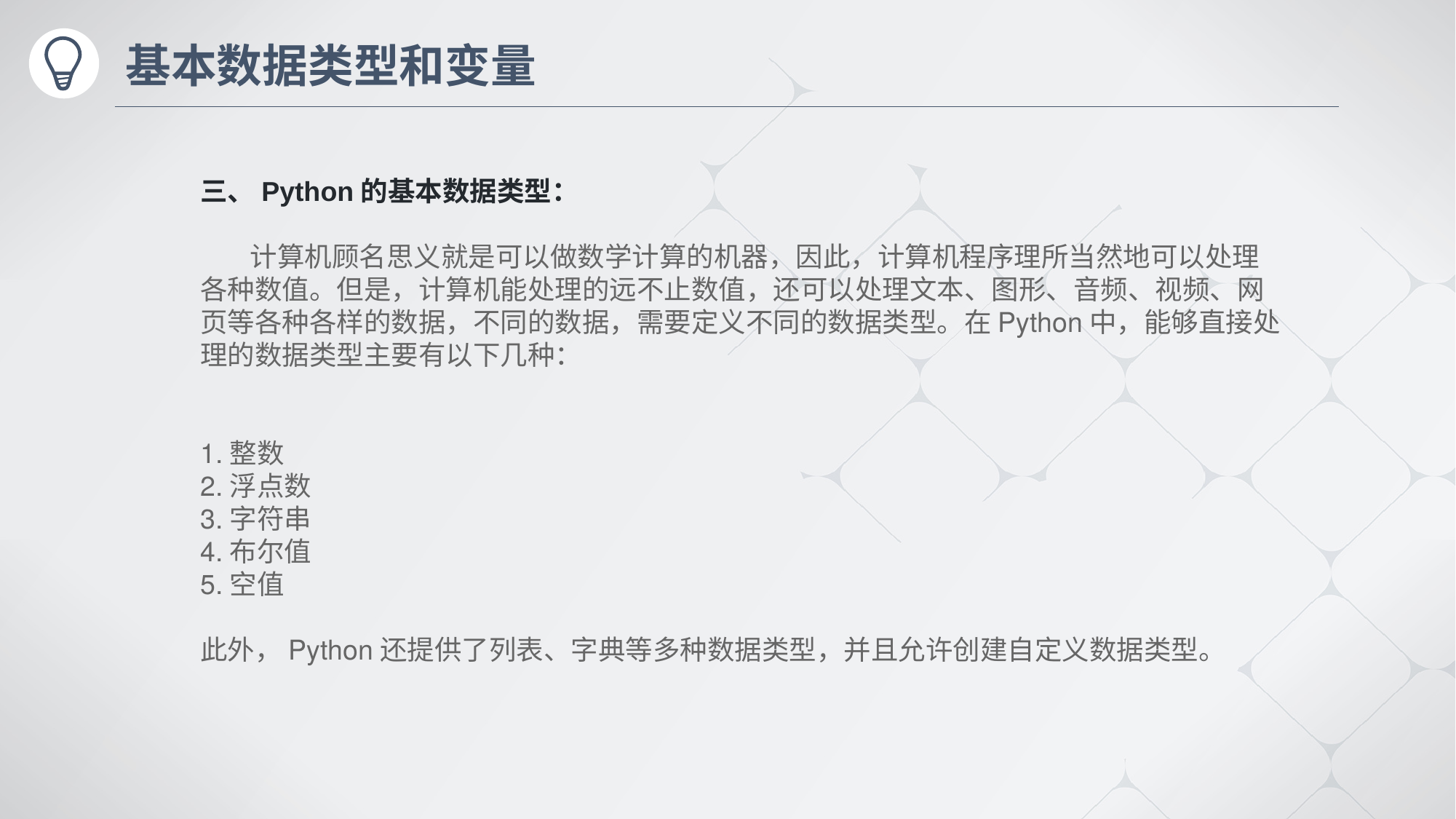

# 基本数据类型和变量
三、Python的基本数据类型：

       计算机顾名思义就是可以做数学计算的机器，因此，计算机程序理所当然地可以处理各种数值。但是，计算机能处理的远不止数值，还可以处理文本、图形、音频、视频、网页等各种各样的数据，不同的数据，需要定义不同的数据类型。在Python中，能够直接处理的数据类型主要有以下几种：

1.整数
2.浮点数
3.字符串
4.布尔值
5.空值

此外，Python还提供了列表、字典等多种数据类型，并且允许创建自定义数据类型。